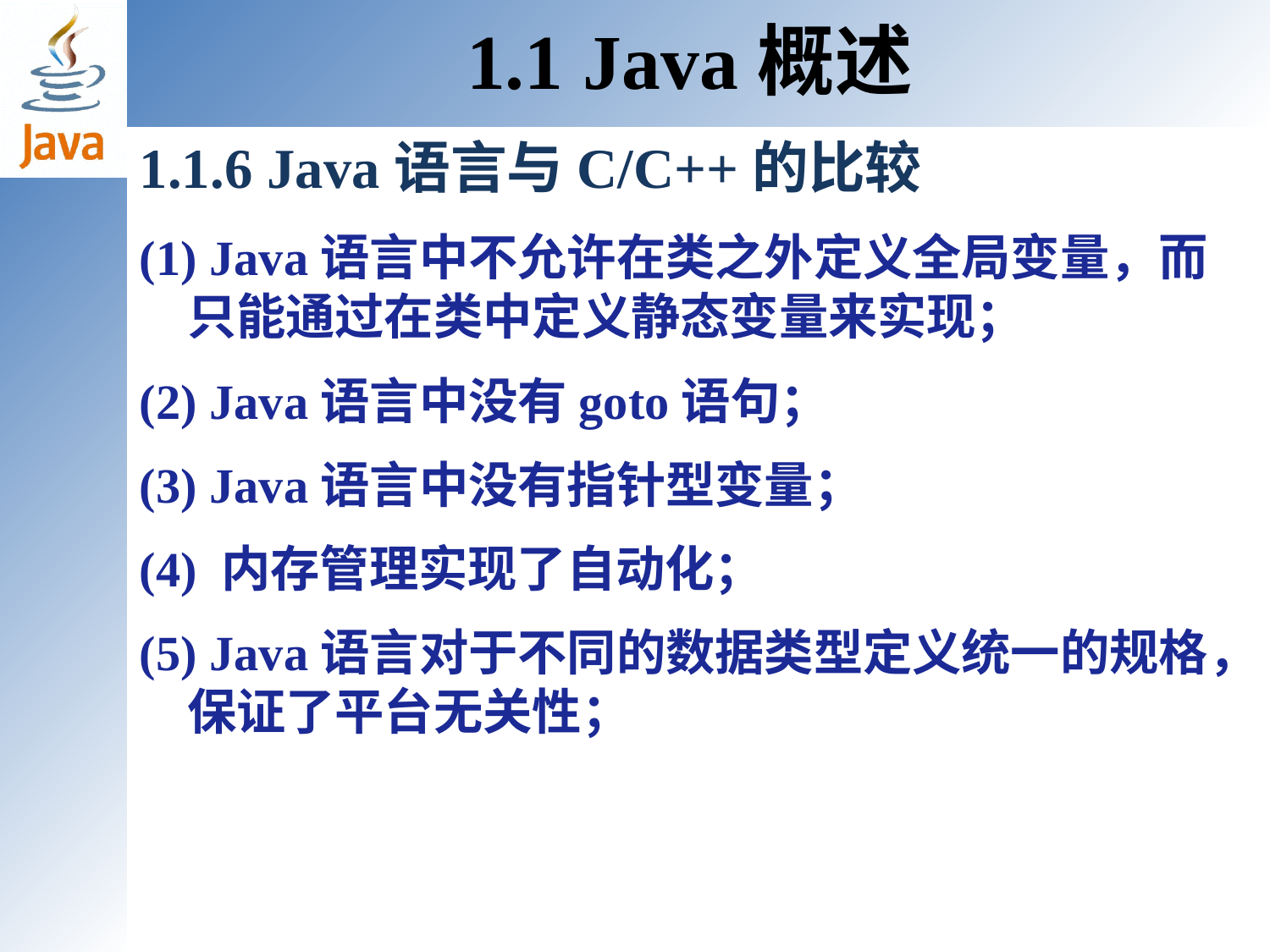

1.1 Java概述
1.1.6 Java语言与C/C++的比较
(1) Java语言中不允许在类之外定义全局变量，而只能通过在类中定义静态变量来实现；
(2) Java语言中没有goto语句；
(3) Java语言中没有指针型变量；
(4) 内存管理实现了自动化；
(5) Java语言对于不同的数据类型定义统一的规格，保证了平台无关性；
42